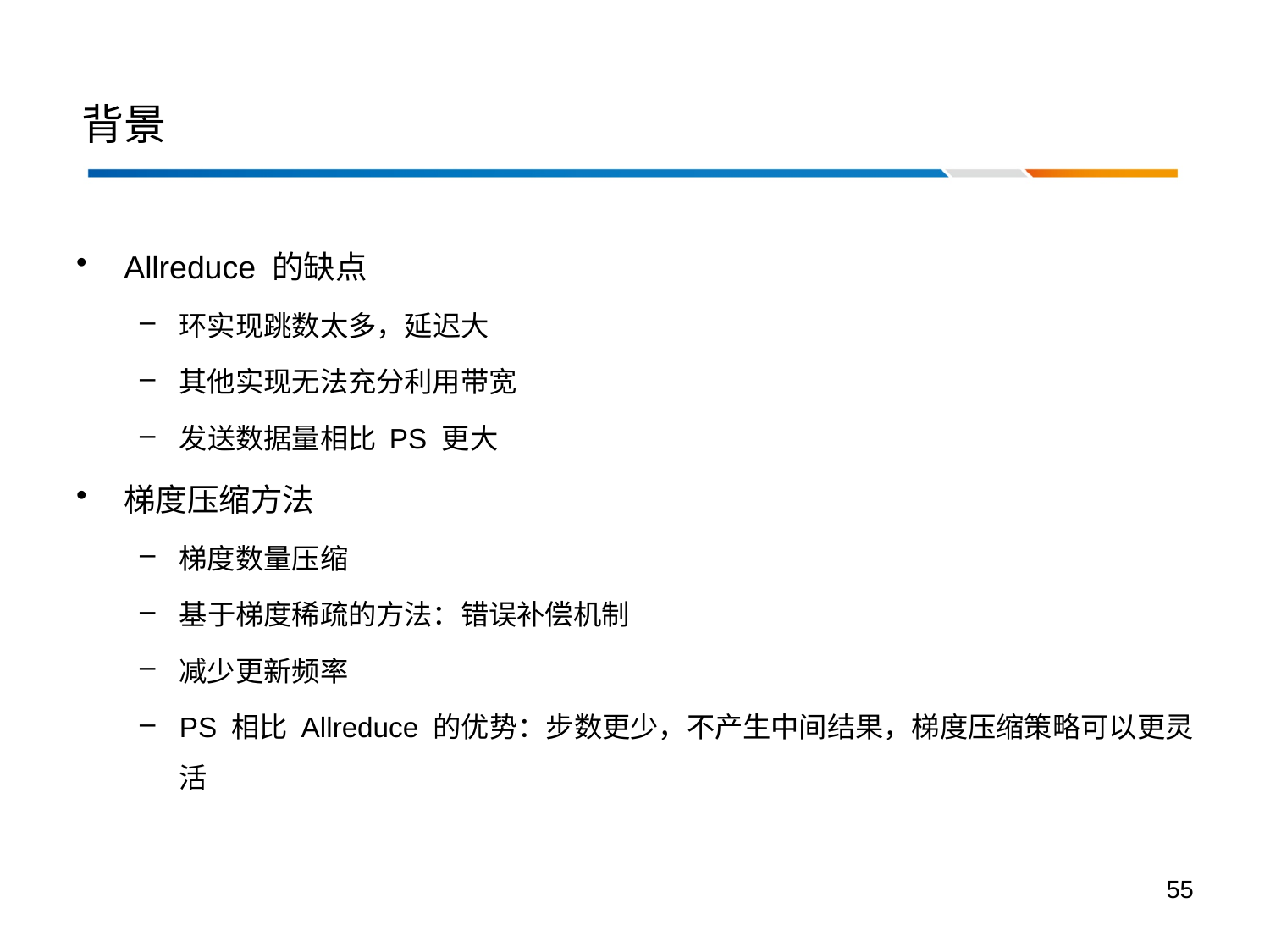

# 背景
Allreduce 的缺点
环实现跳数太多，延迟大
其他实现无法充分利用带宽
发送数据量相比 PS 更大
梯度压缩方法
梯度数量压缩
基于梯度稀疏的方法：错误补偿机制
减少更新频率
PS 相比 Allreduce 的优势：步数更少，不产生中间结果，梯度压缩策略可以更灵活
55